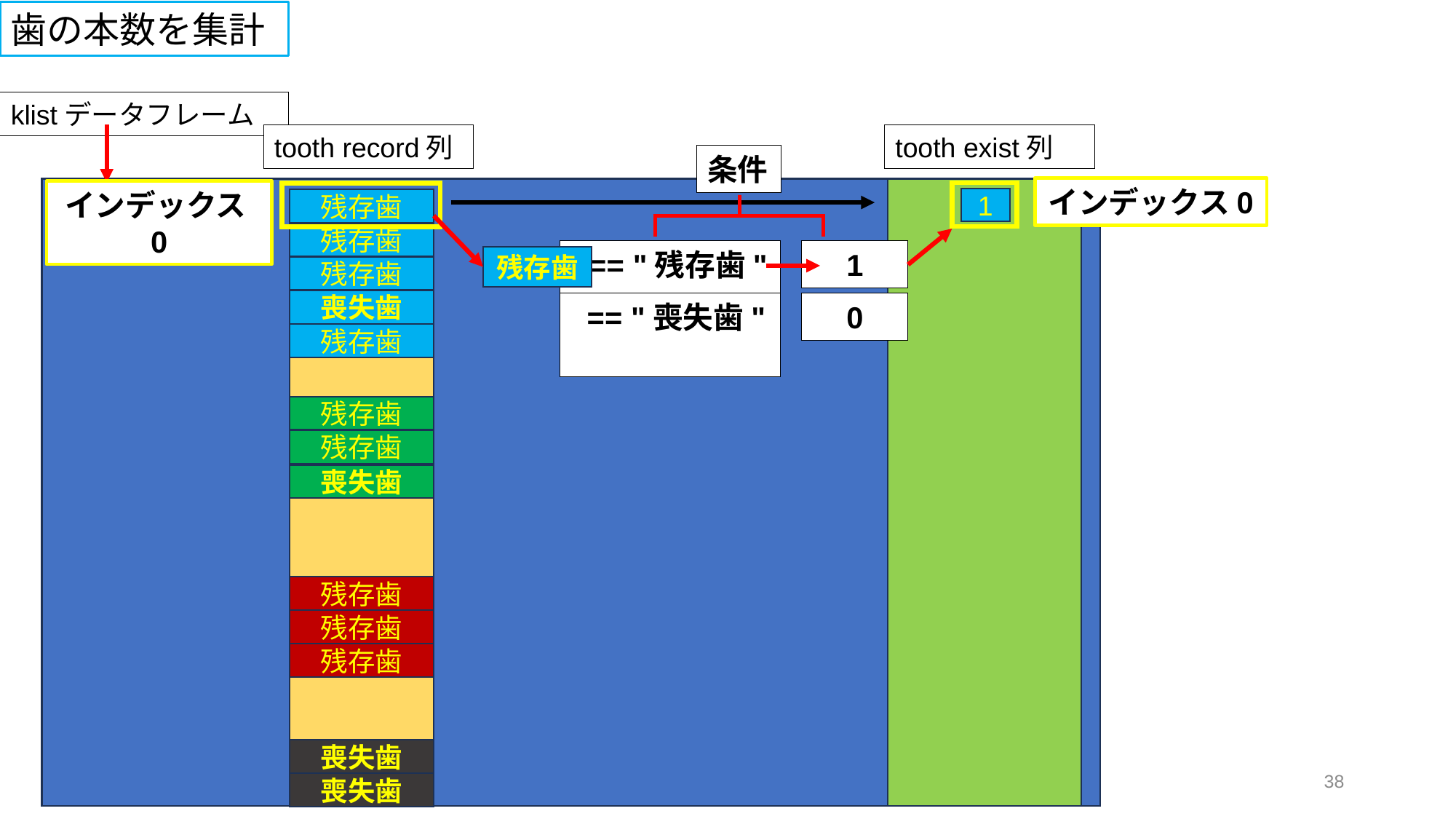

歯の本数を集計
klistデータフレーム
tooth record列
tooth exist列

条件
インデックス0

インデックス0

1

残存歯
残存歯
t == "残存歯"
1
残存歯
残存歯
喪失歯
  == "喪失歯"
0
残存歯
残存歯
残存歯
喪失歯
残存歯
残存歯
残存歯
喪失歯
38
喪失歯